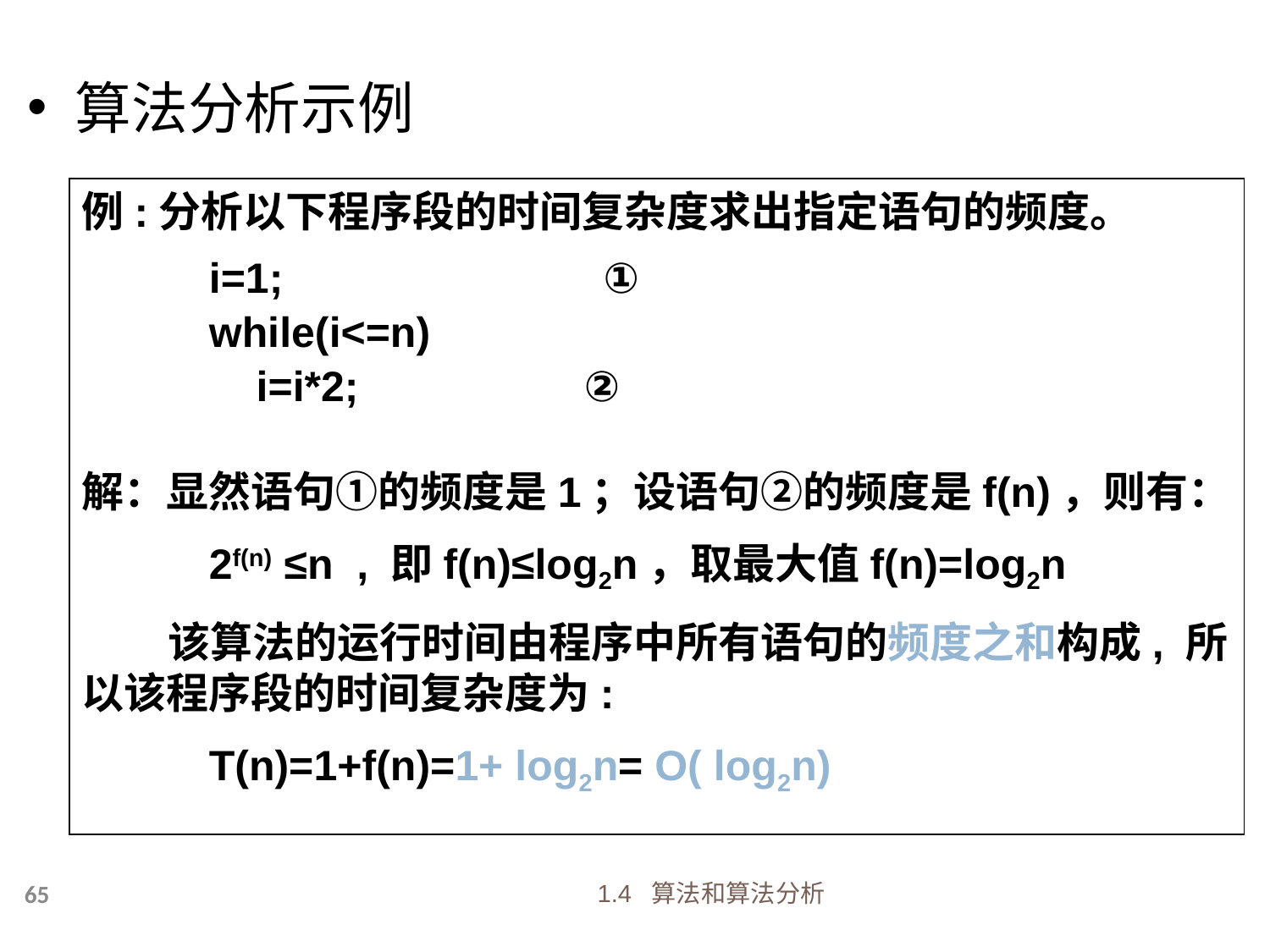

算法分析示例

例:分析以下程序段的时间复杂度求出指定语句的频度。
	i=1;                           ①
	while(i<=n)
	    i=i*2;                   ②

解：显然语句①的频度是1；设语句②的频度是f(n)，则有：
	2f(n) ≤n  , 即f(n)≤log2n，取最大值f(n)=log2n
        该算法的运行时间由程序中所有语句的频度之和构成, 所以该程序段的时间复杂度为:
	T(n)=1+f(n)=1+ log2n= O( log2n)
1.4  算法和算法分析
65